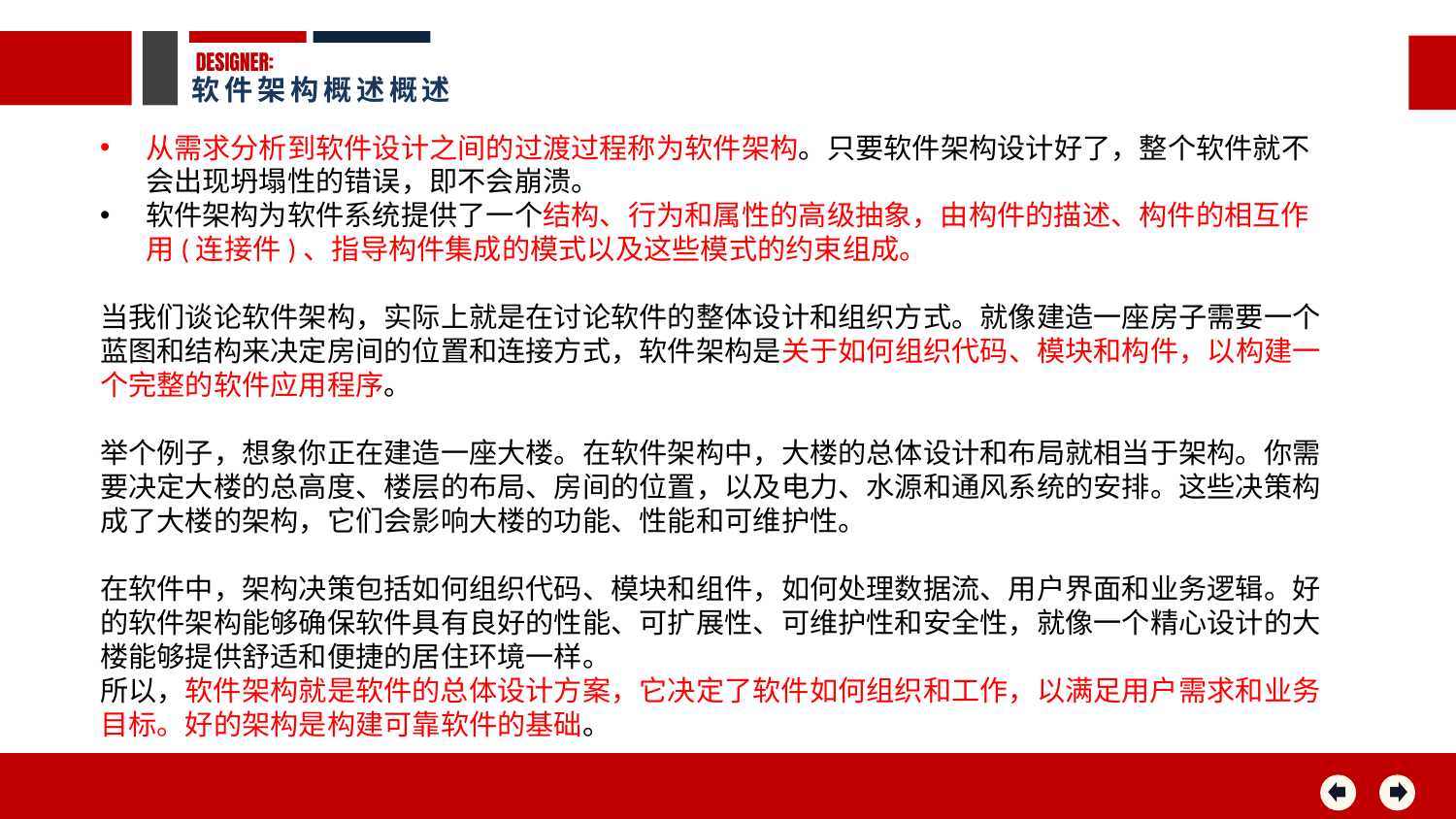

DESIGNER:
软件架构概述概述
从需求分析到软件设计之间的过渡过程称为软件架构。只要软件架构设计好了，整个软件就不会出现坍塌性的错误，即不会崩溃。
软件架构为软件系统提供了一个结构、行为和属性的高级抽象，由构件的描述、构件的相互作用(连接件)、指导构件集成的模式以及这些模式的约束组成。

当我们谈论软件架构，实际上就是在讨论软件的整体设计和组织方式。就像建造一座房子需要一个蓝图和结构来决定房间的位置和连接方式，软件架构是关于如何组织代码、模块和构件，以构建一个完整的软件应用程序。

举个例子，想象你正在建造一座大楼。在软件架构中，大楼的总体设计和布局就相当于架构。你需要决定大楼的总高度、楼层的布局、房间的位置，以及电力、水源和通风系统的安排。这些决策构成了大楼的架构，它们会影响大楼的功能、性能和可维护性。

在软件中，架构决策包括如何组织代码、模块和组件，如何处理数据流、用户界面和业务逻辑。好的软件架构能够确保软件具有良好的性能、可扩展性、可维护性和安全性，就像一个精心设计的大楼能够提供舒适和便捷的居住环境一样。
所以，软件架构就是软件的总体设计方案，它决定了软件如何组织和工作，以满足用户需求和业务目标。好的架构是构建可靠软件的基础。